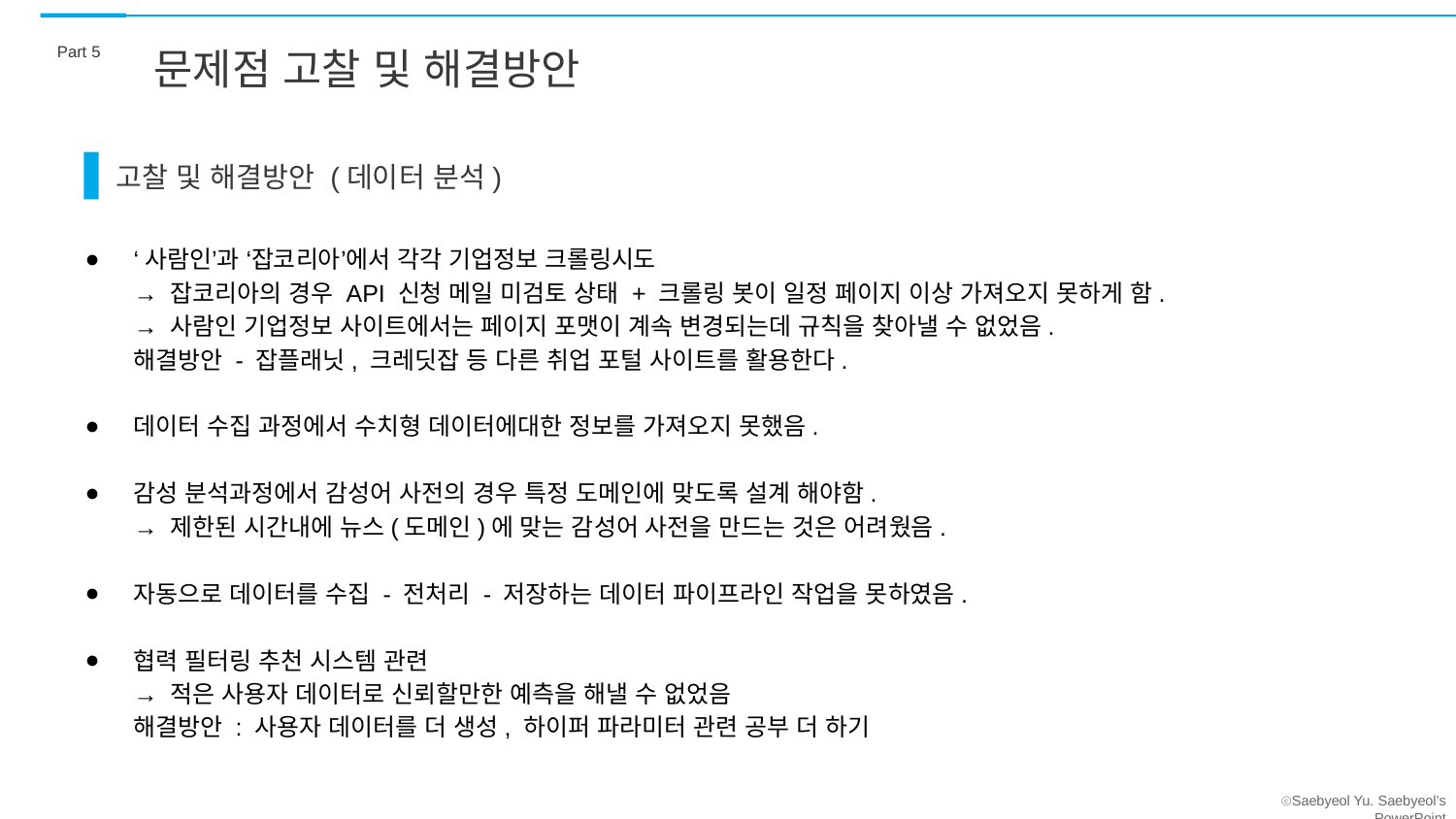

Part 5
문제점 고찰 및 해결방안

고찰 및 해결방안 (데이터 분석)
‘사람인’과 ‘잡코리아’에서 각각 기업정보 크롤링시도
→ 잡코리아의 경우 API 신청 메일 미검토 상태 + 크롤링 봇이 일정 페이지 이상 가져오지 못하게 함.
→ 사람인 기업정보 사이트에서는 페이지 포맷이 계속 변경되는데 규칙을 찾아낼 수 없었음.
해결방안 - 잡플래닛, 크레딧잡 등 다른 취업 포털 사이트를 활용한다.

데이터 수집 과정에서 수치형 데이터에대한 정보를 가져오지 못했음.

감성 분석과정에서 감성어 사전의 경우 특정 도메인에 맞도록 설계 해야함.
→ 제한된 시간내에 뉴스(도메인)에 맞는 감성어 사전을 만드는 것은 어려웠음.

자동으로 데이터를 수집 - 전처리 - 저장하는 데이터 파이프라인 작업을 못하였음.

협력 필터링 추천 시스템 관련
→ 적은 사용자 데이터로 신뢰할만한 예측을 해낼 수 없었음
해결방안 : 사용자 데이터를 더 생성, 하이퍼 파라미터 관련 공부 더 하기